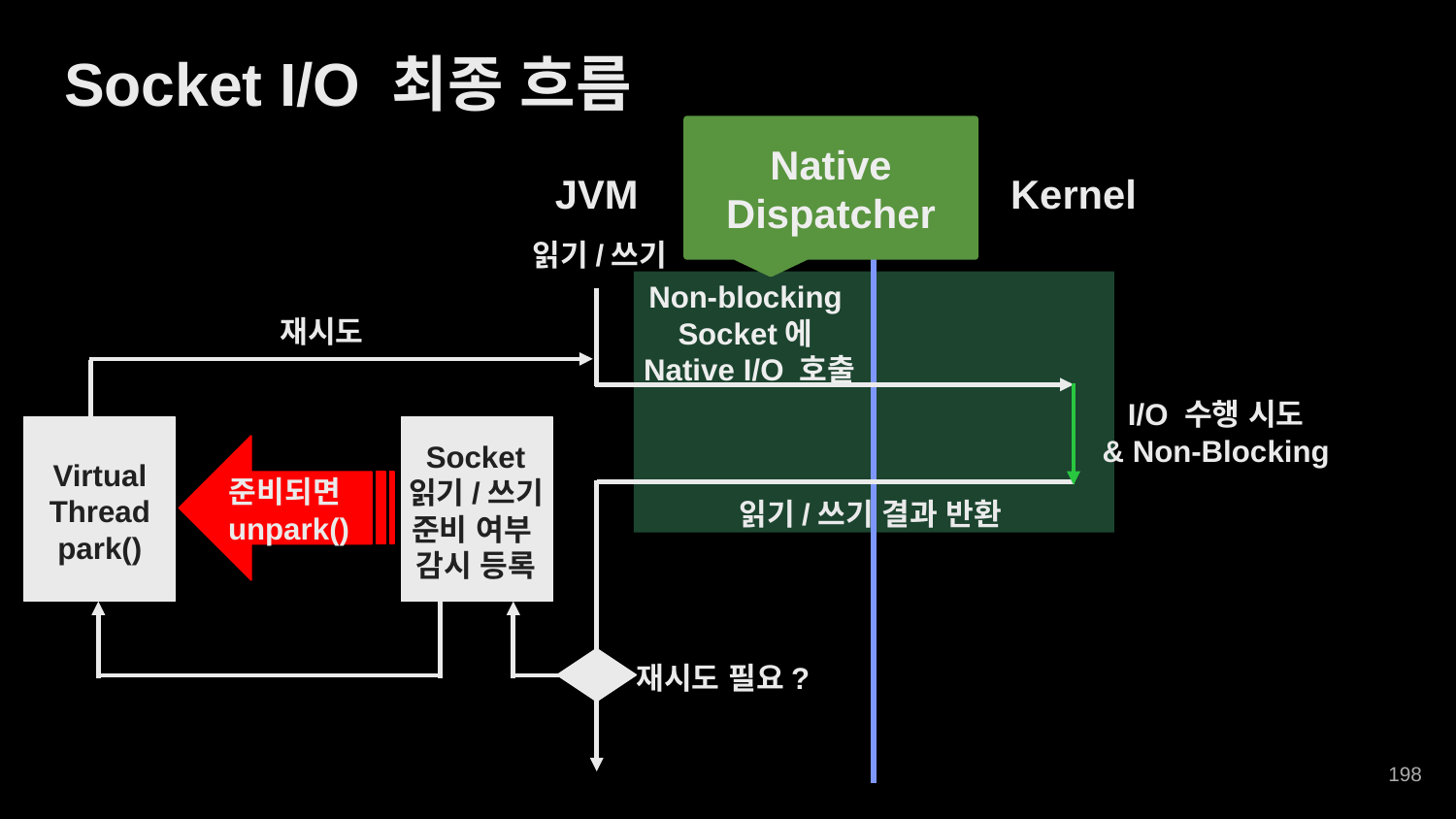

Socket I/O 최종 흐름
Native
Dispatcher
JVM
Kernel

읽기/쓰기
Non-blocking
Socket에
Native I/O 호출
재시도
I/O 수행 시도
& Non-Blocking

Socket
읽기/쓰기
준비 여부
감시 등록

Virtual
Thread
park()
준비되면
unpark()
읽기/쓰기 결과 반환
재시도 필요?

198